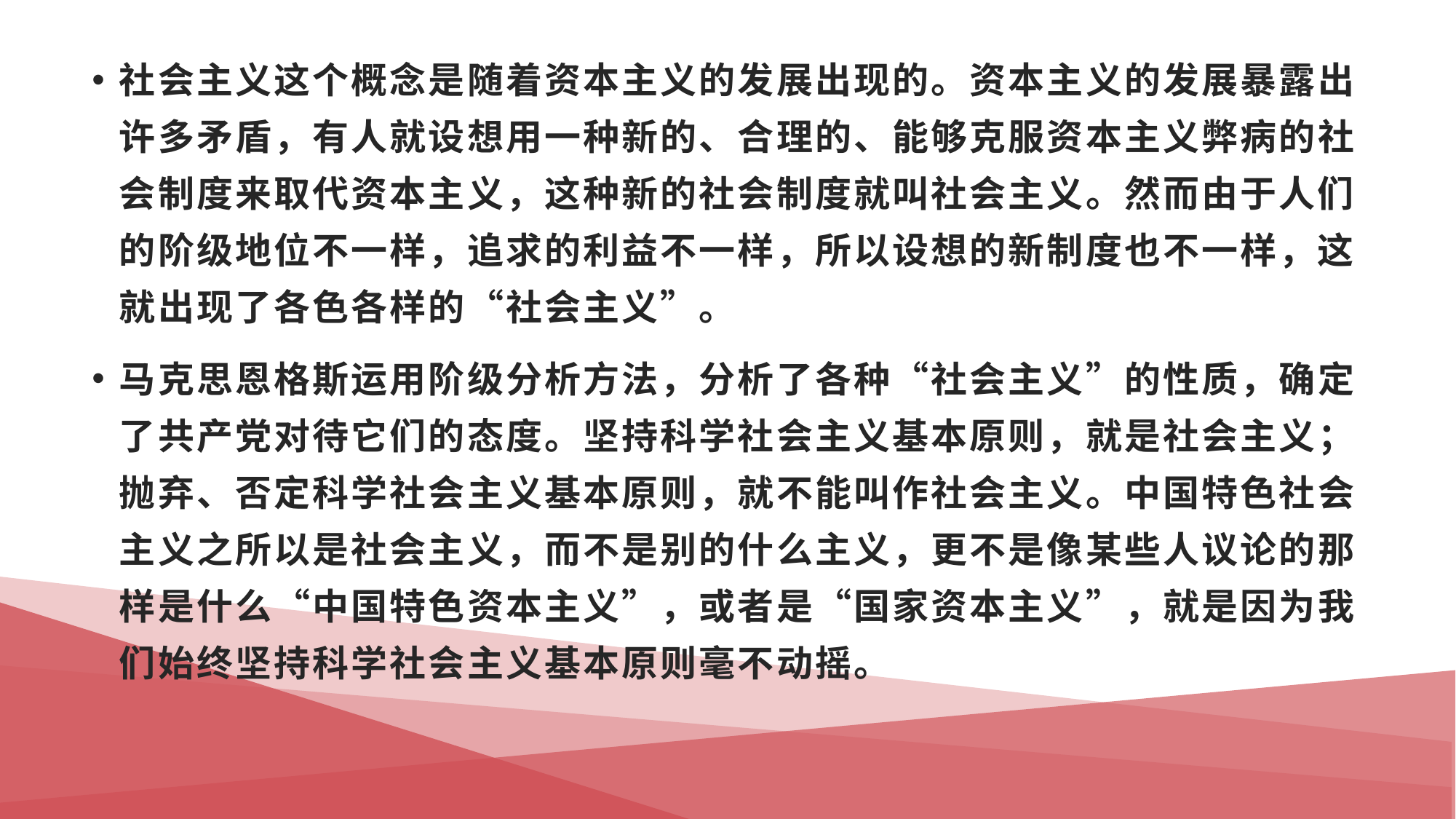

社会主义这个概念是随着资本主义的发展出现的。资本主义的发展暴露出许多矛盾，有人就设想用一种新的、合理的、能够克服资本主义弊病的社会制度来取代资本主义，这种新的社会制度就叫社会主义。然而由于人们的阶级地位不一样，追求的利益不一样，所以设想的新制度也不一样，这就出现了各色各样的“社会主义”。
马克思恩格斯运用阶级分析方法，分析了各种“社会主义”的性质，确定了共产党对待它们的态度。坚持科学社会主义基本原则，就是社会主义；抛弃、否定科学社会主义基本原则，就不能叫作社会主义。中国特色社会主义之所以是社会主义，而不是别的什么主义，更不是像某些人议论的那样是什么“中国特色资本主义”，或者是“国家资本主义”，就是因为我们始终坚持科学社会主义基本原则毫不动摇。